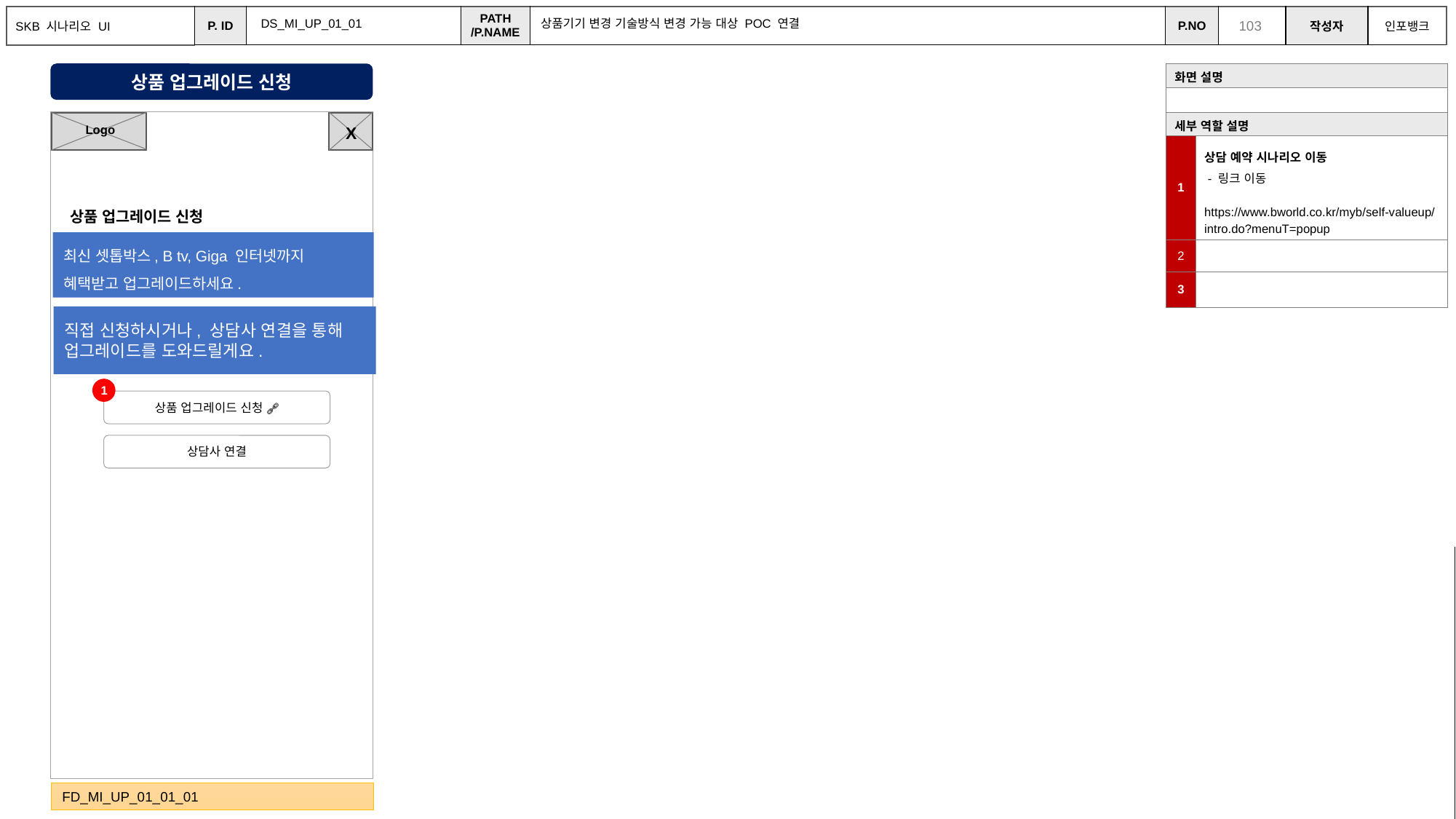

DS_MI_UP_01_01
상품기기 변경 기술방식 변경 가능 대상 POC 연결
상품 업그레이드 신청
| 화면 설명 |  |
| --- | --- |
|  |  |
| 세부 역할 설명 |  |
| 1 | 상담 예약 시나리오 이동 - 링크 이동 https://www.bworld.co.kr/myb/self-valueup/intro.do?menuT=popup |
| 2 |  |
| 3 |  |

X

Logo
상품 업그레이드 신청
최신 셋톱박스, B tv, Giga 인터넷까지 혜택받고 업그레이드하세요.
직접 신청하시거나, 상담사 연결을 통해 업그레이드를 도와드릴게요.
1

상품 업그레이드 신청 🔗

상담사 연결
대상 체크해서

가능하면 상담사 호전환버튼 제공해서 누르게끔 (누르면 전화 끊어지면서 화면 이동)

불가능하면 불가능 하다고 안내하고
상담사연결버튼 제공, 버튼 누르면 호전환
FD_MI_UP_01_01_01